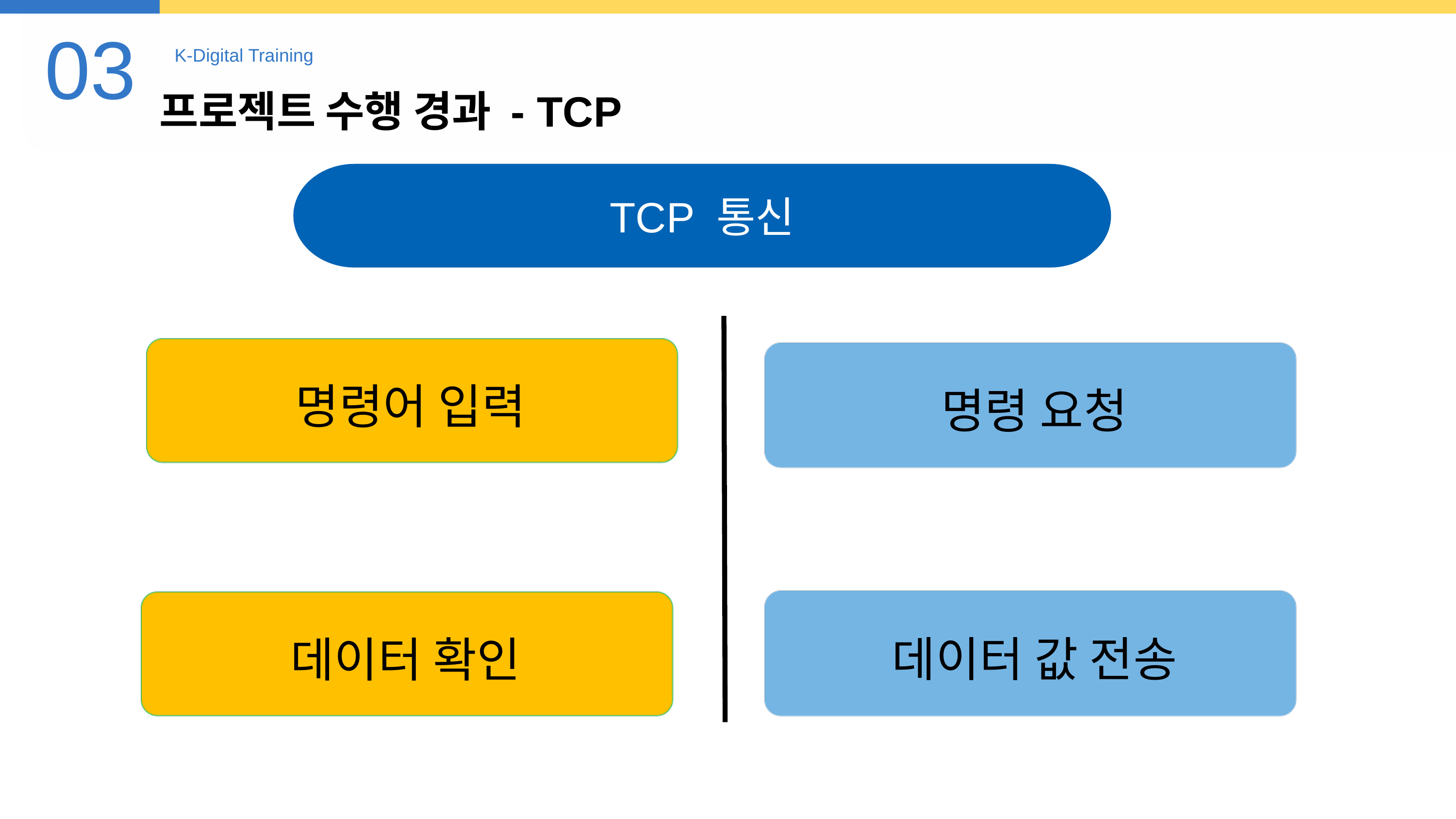

03
K-Digital Training
프로젝트 수행 경과 - TCP

TCP 통신

명령어 입력

명령 요청

데이터 값 전송

데이터 확인